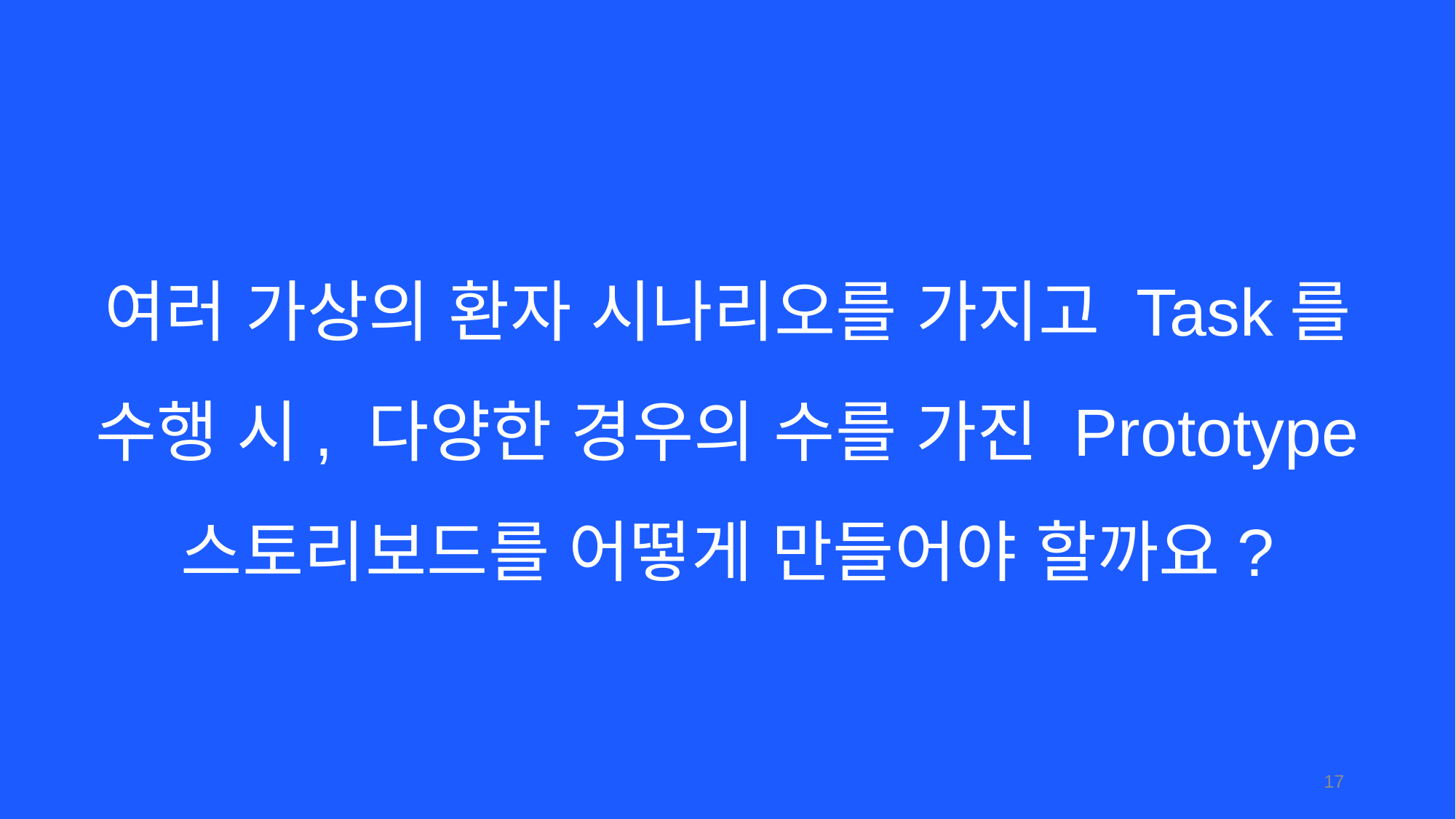

# 여러 가상의 환자 시나리오를 가지고 Task를 수행 시, 다양한 경우의 수를 가진 Prototype 스토리보드를 어떻게 만들어야 할까요?
17